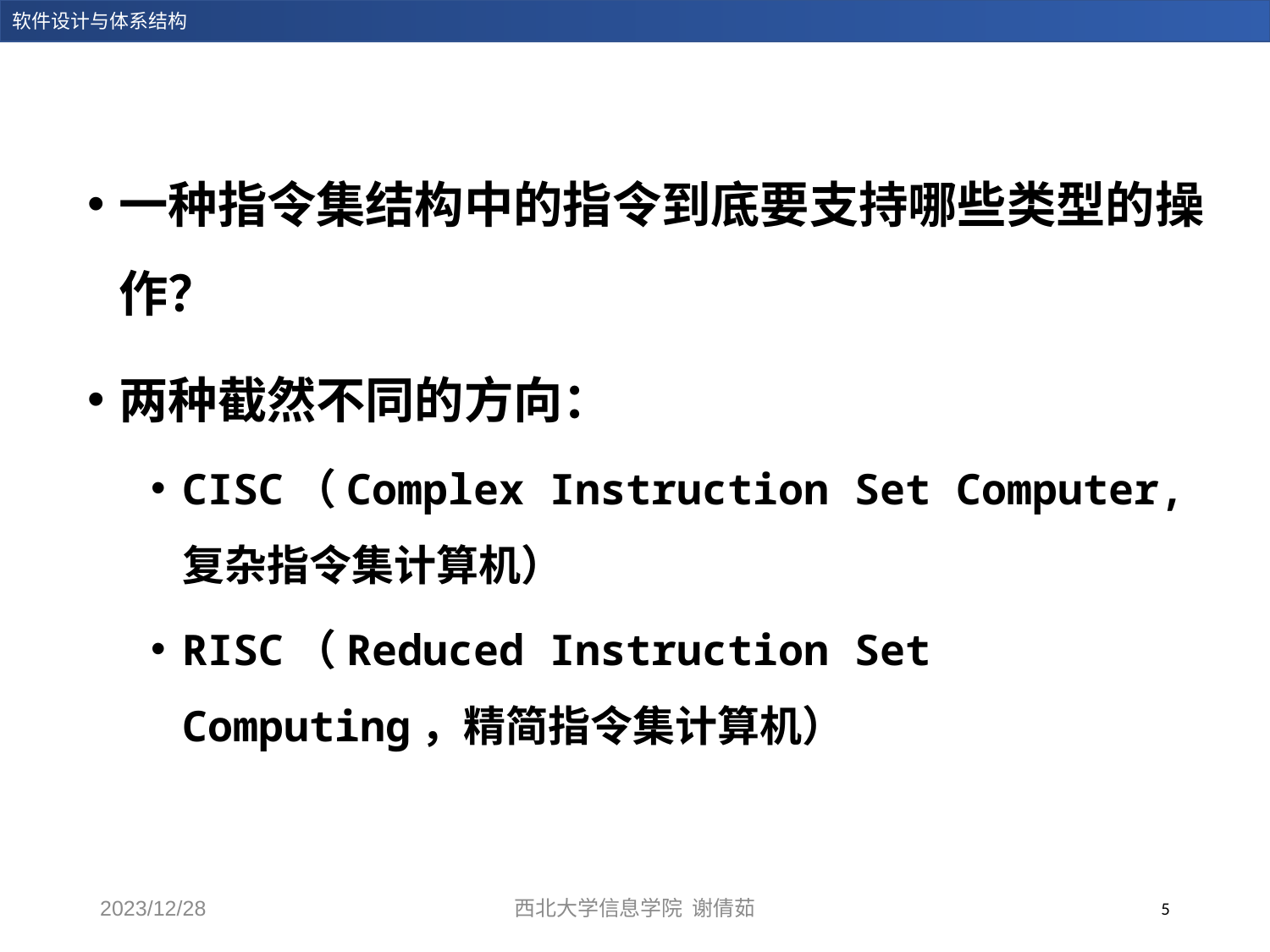

一种指令集结构中的指令到底要支持哪些类型的操作？
两种截然不同的方向：
CISC（Complex Instruction Set Computer,复杂指令集计算机）
RISC（Reduced Instruction Set Computing，精简指令集计算机）

西北大学信息学院  谢倩茹
5
2023/12/28